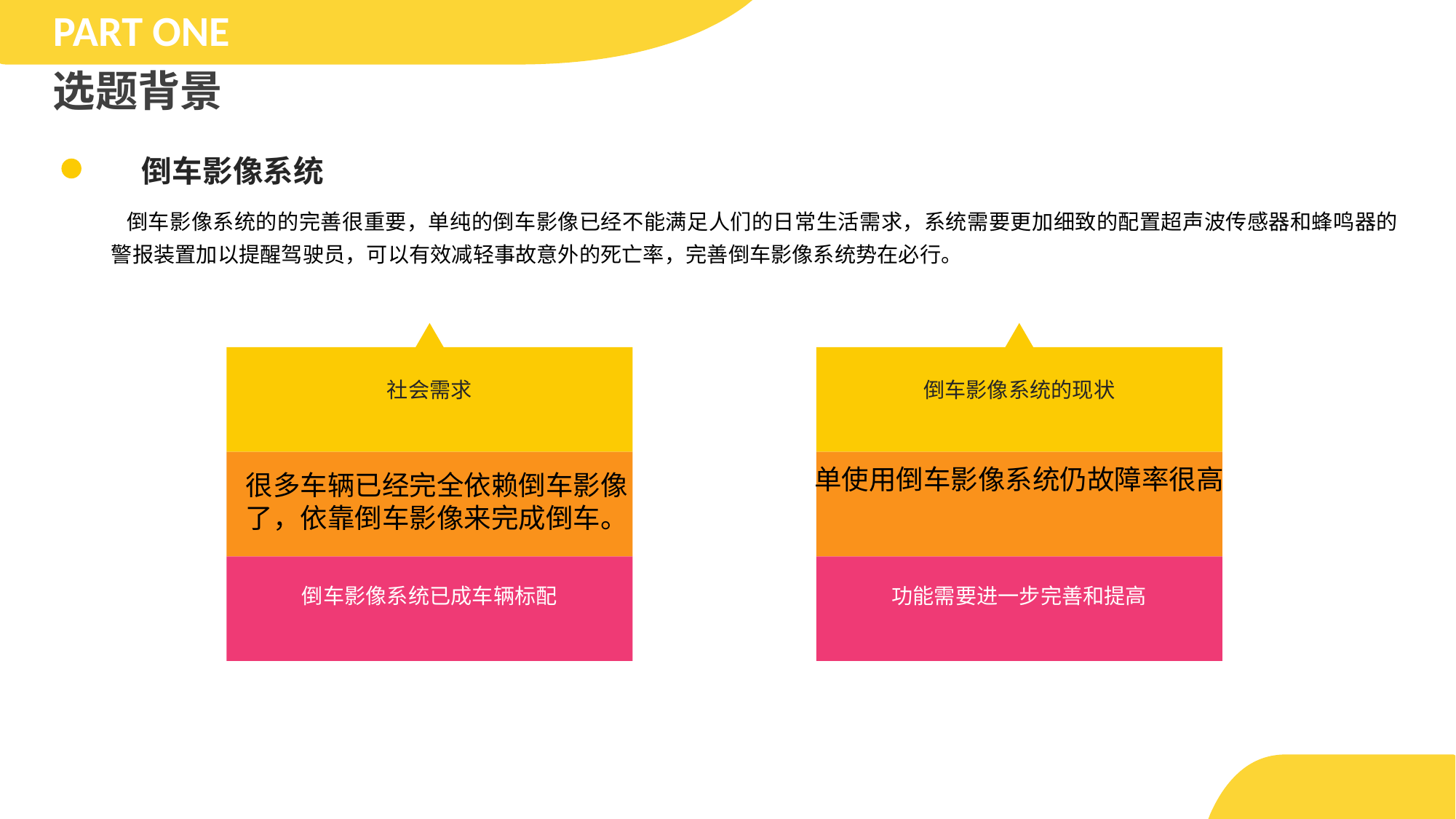

PART ONE
选题背景
倒车影像系统

  倒车影像系统的的完善很重要，单纯的倒车影像已经不能满足人们的日常生活需求，系统需要更加细致的配置超声波传感器和蜂鸣器的警报装置加以提醒驾驶员，可以有效减轻事故意外的死亡率，完善倒车影像系统势在必行。

社会需求

倒车影像系统已成车辆标配

倒车影像系统的现状

功能需要进一步完善和提高
单使用倒车影像系统仍故障率很高
很多车辆已经完全依赖倒车影像
了，依靠倒车影像来完成倒车。